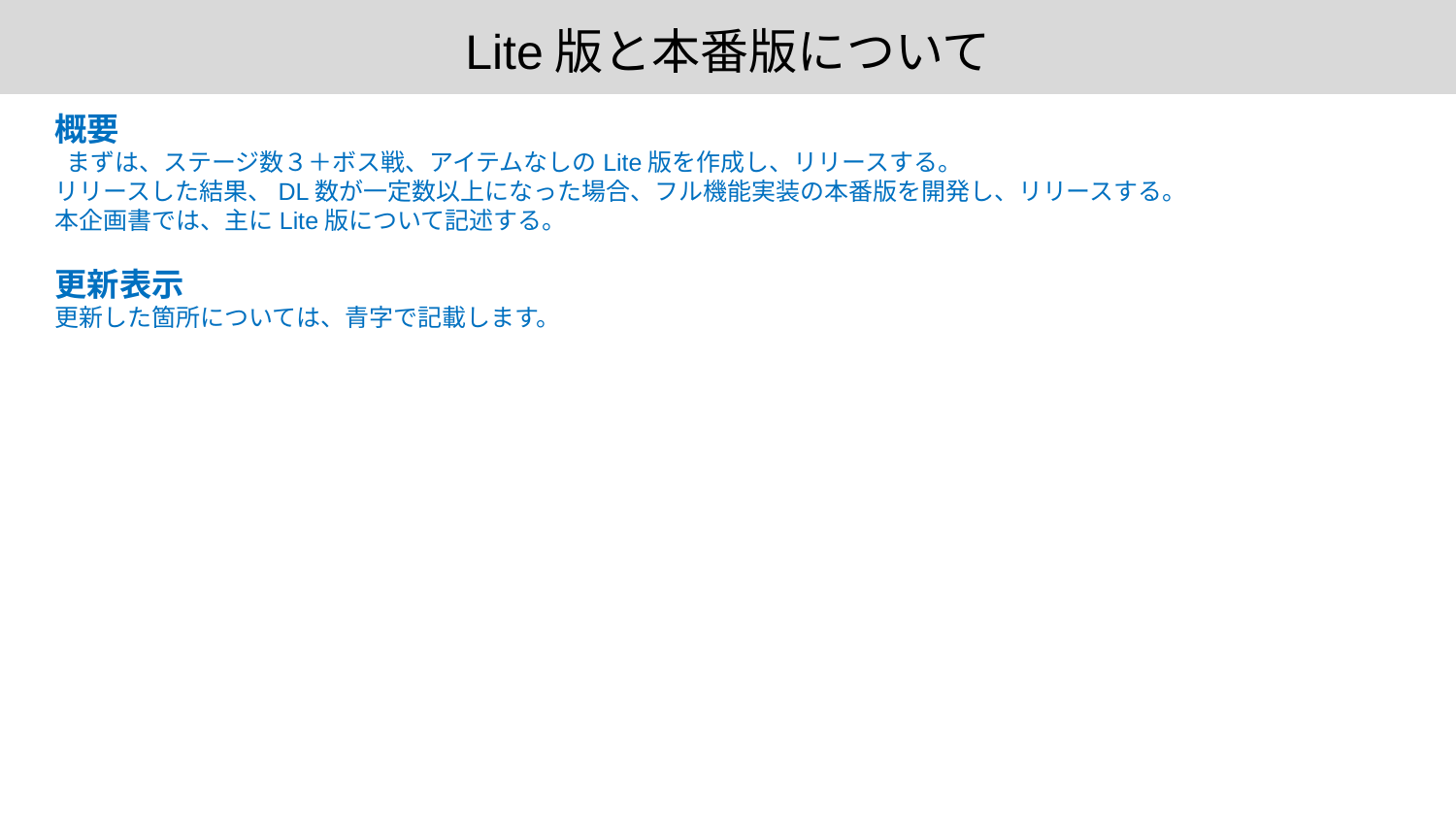

# Lite版と本番版について
概要
 まずは、ステージ数３＋ボス戦、アイテムなしのLite版を作成し、リリースする。
リリースした結果、DL数が一定数以上になった場合、フル機能実装の本番版を開発し、リリースする。
本企画書では、主にLite版について記述する。

更新表示
更新した箇所については、青字で記載します。